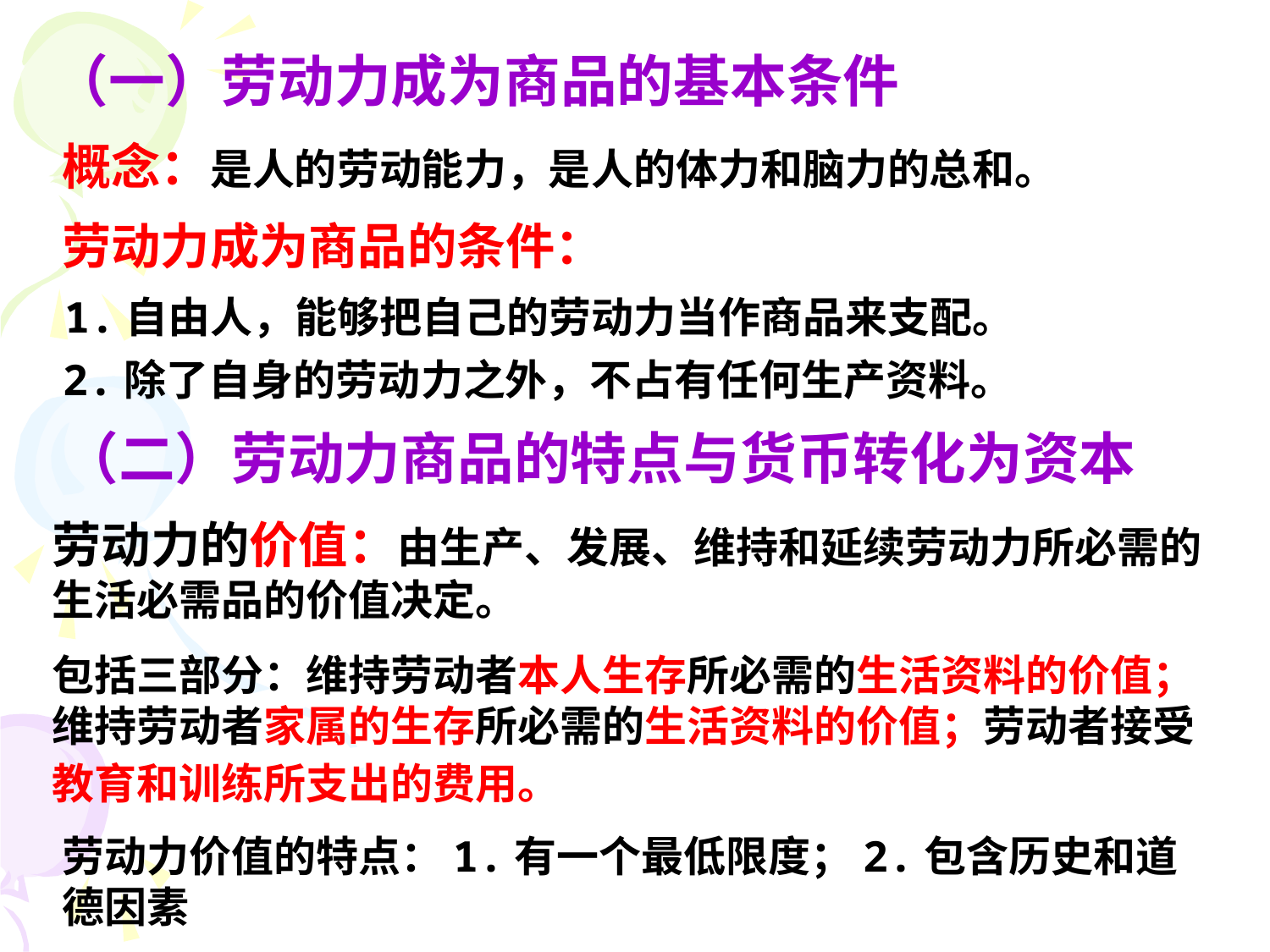

（一）劳动力成为商品的基本条件
概念：是人的劳动能力，是人的体力和脑力的总和。
劳动力成为商品的条件：

 1.自由人，能够把自己的劳动力当作商品来支配。
  2.除了自身的劳动力之外，不占有任何生产资料。
（二）劳动力商品的特点与货币转化为资本
劳动力的价值：由生产、发展、维持和延续劳动力所必需的生活必需品的价值决定。
包括三部分：维持劳动者本人生存所必需的生活资料的价值；维持劳动者家属的生存所必需的生活资料的价值；劳动者接受教育和训练所支出的费用。
劳动力价值的特点：1.有一个最低限度；2.包含历史和道德因素